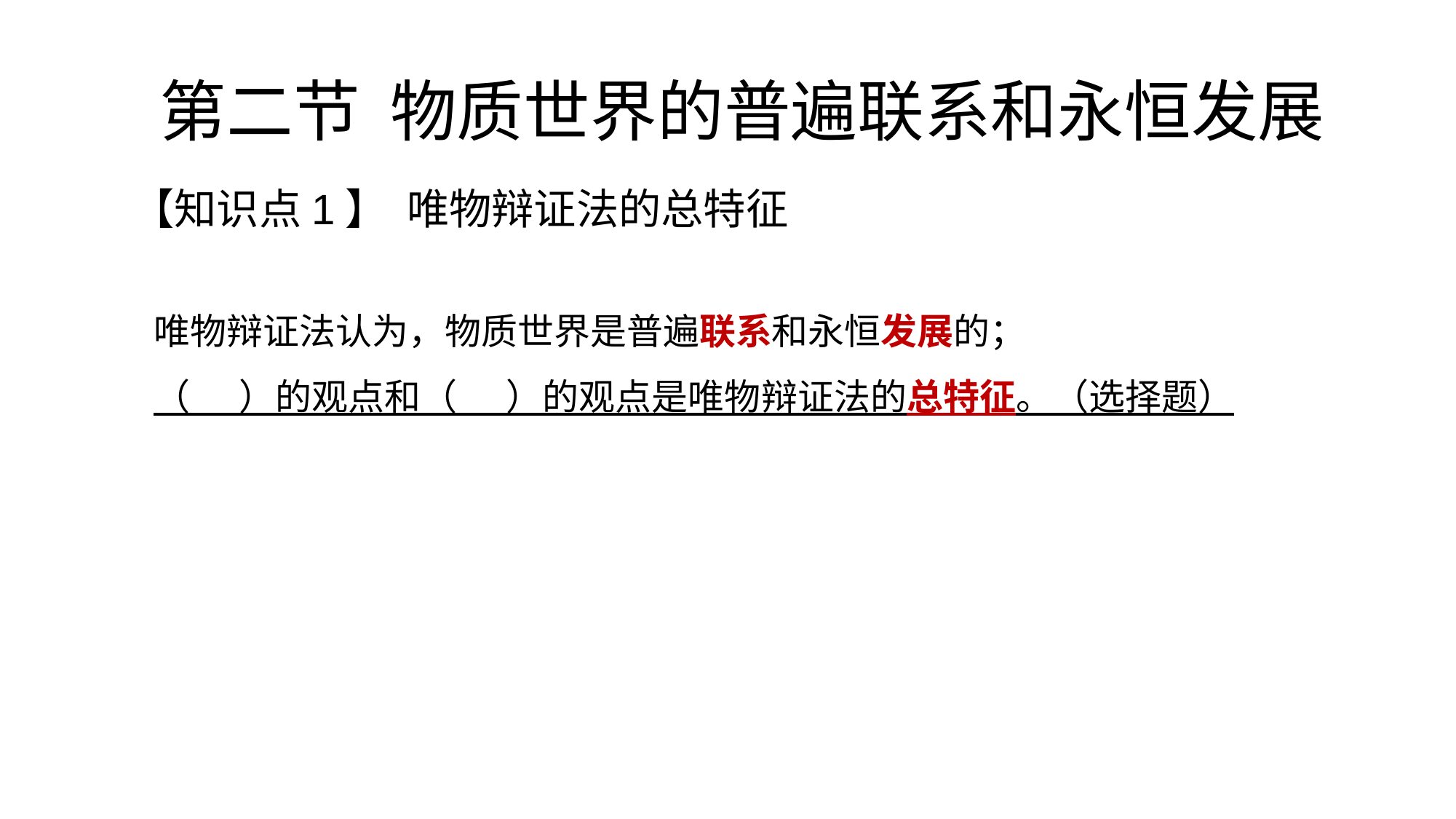

# 第二节  物质世界的普遍联系和永恒发展
【知识点1】  唯物辩证法的总特征
唯物辩证法认为，物质世界是普遍联系和永恒发展的；
（      ）的观点和（      ）的观点是唯物辩证法的总特征。（选择题）